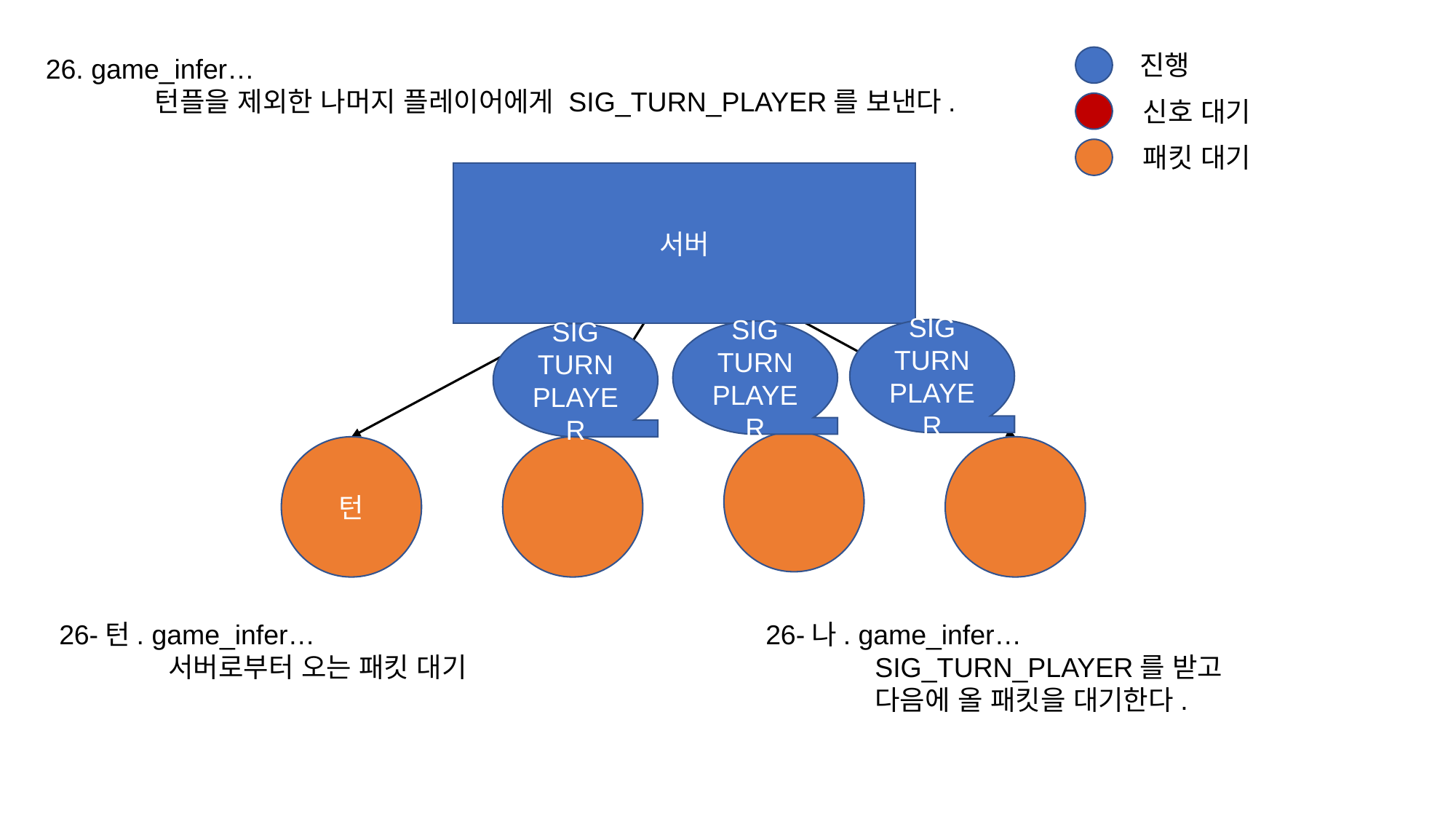

진행
26. game_infer…
	턴플을 제외한 나머지 플레이어에게 SIG_TURN_PLAYER를 보낸다.

신호 대기

패킷 대기

서버
SIG
TURN
PLAYER
SIG
TURN
PLAYER
SIG
TURN
PLAYER

턴

26-턴. game_infer…
	서버로부터 오는 패킷 대기
26-나. game_infer…
	SIG_TURN_PLAYER를 받고
	다음에 올 패킷을 대기한다.